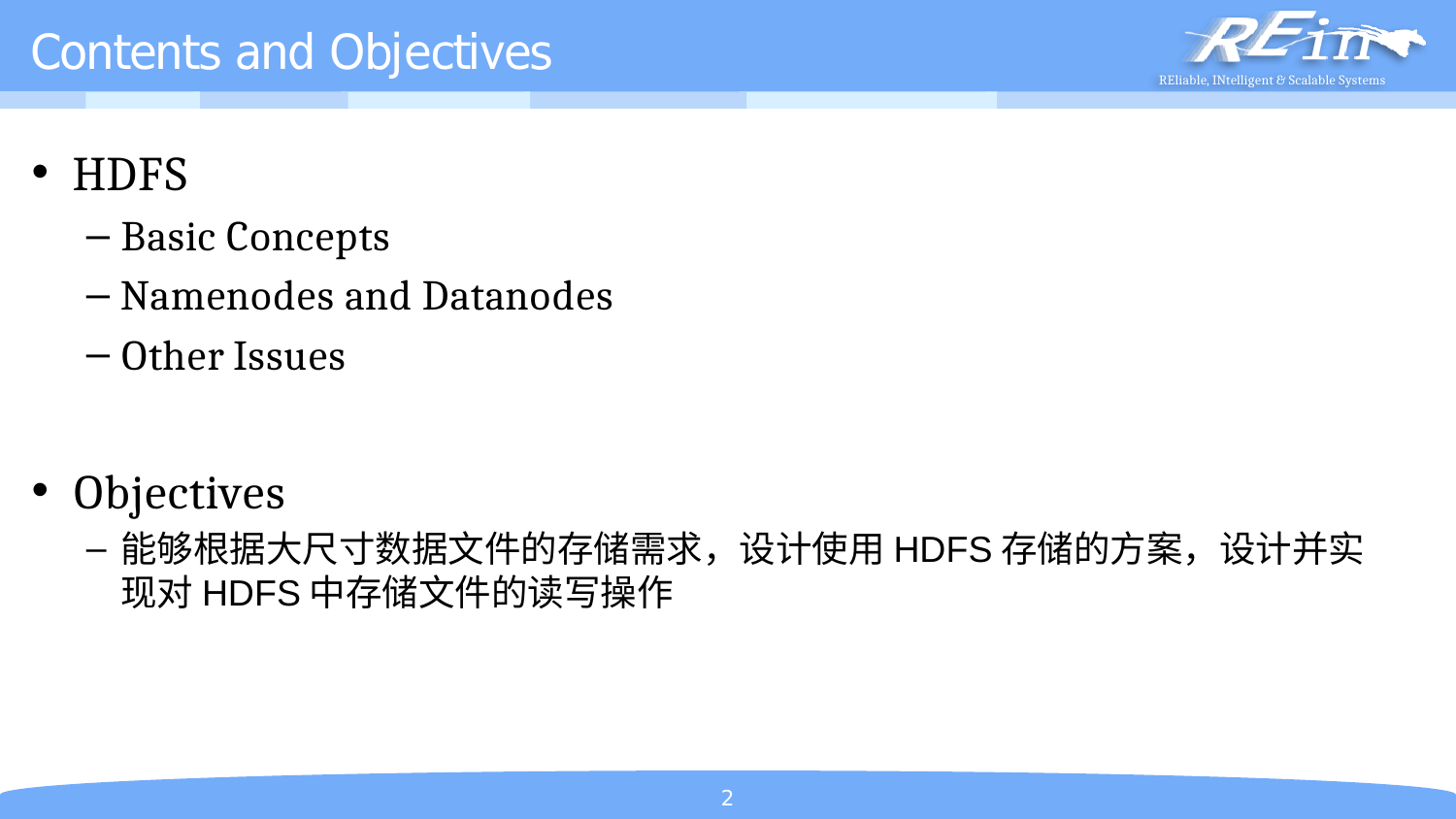

# Contents and Objectives
HDFS
Basic Concepts
Namenodes and Datanodes
Other Issues

Objectives
能够根据大尺寸数据文件的存储需求，设计使用HDFS存储的方案，设计并实现对HDFS中存储文件的读写操作

2